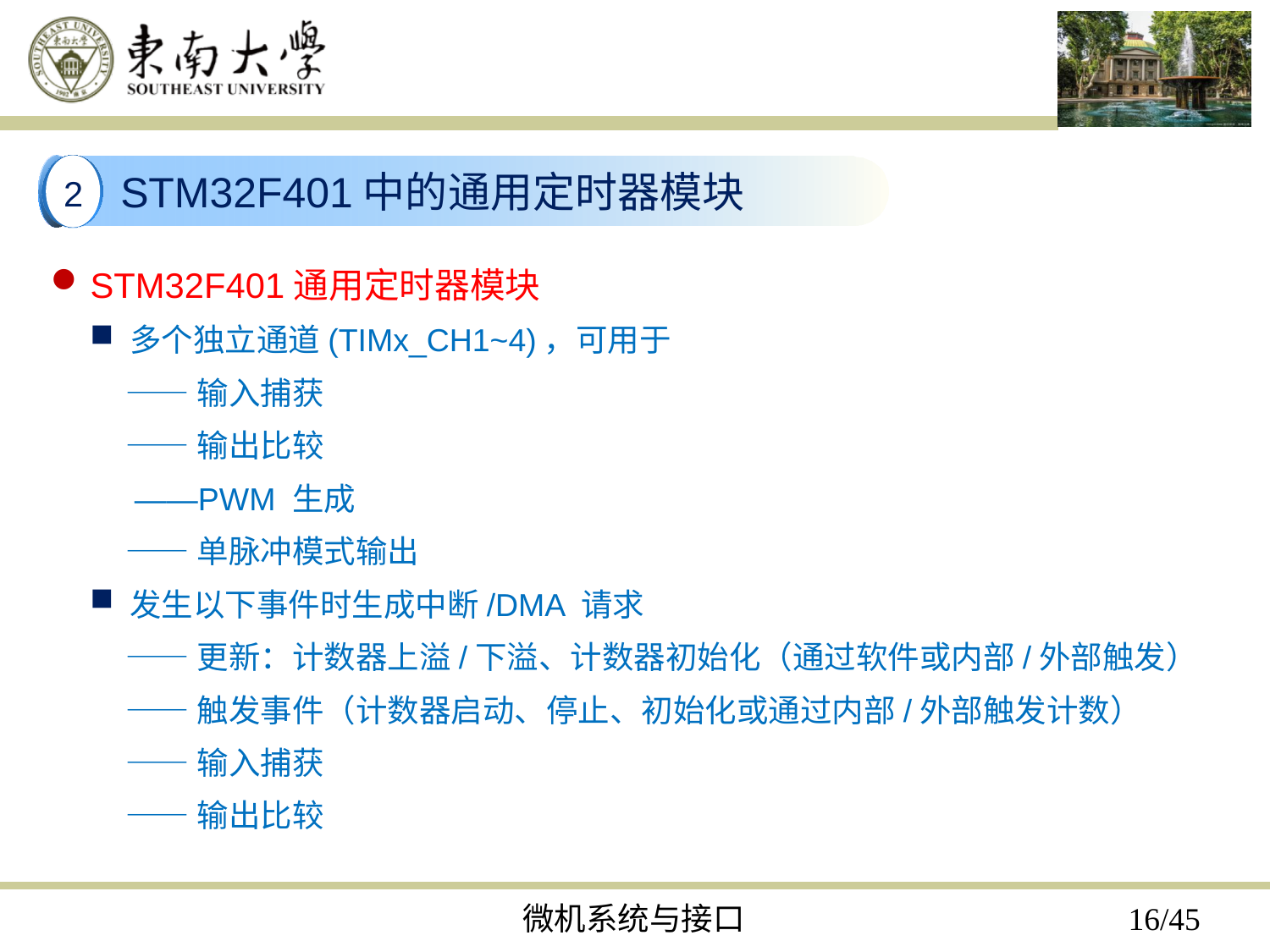

STM32F401中的通用定时器模块
2
STM32F401通用定时器模块
多个独立通道(TIMx_CH1~4)，可用于
     ——输入捕获
     ——输出比较
     ——PWM 生成
     ——单脉冲模式输出
发生以下事件时生成中断/DMA 请求
     ——更新：计数器上溢/下溢、计数器初始化（通过软件或内部/外部触发）
     ——触发事件（计数器启动、停止、初始化或通过内部/外部触发计数）
     ——输入捕获
     ——输出比较